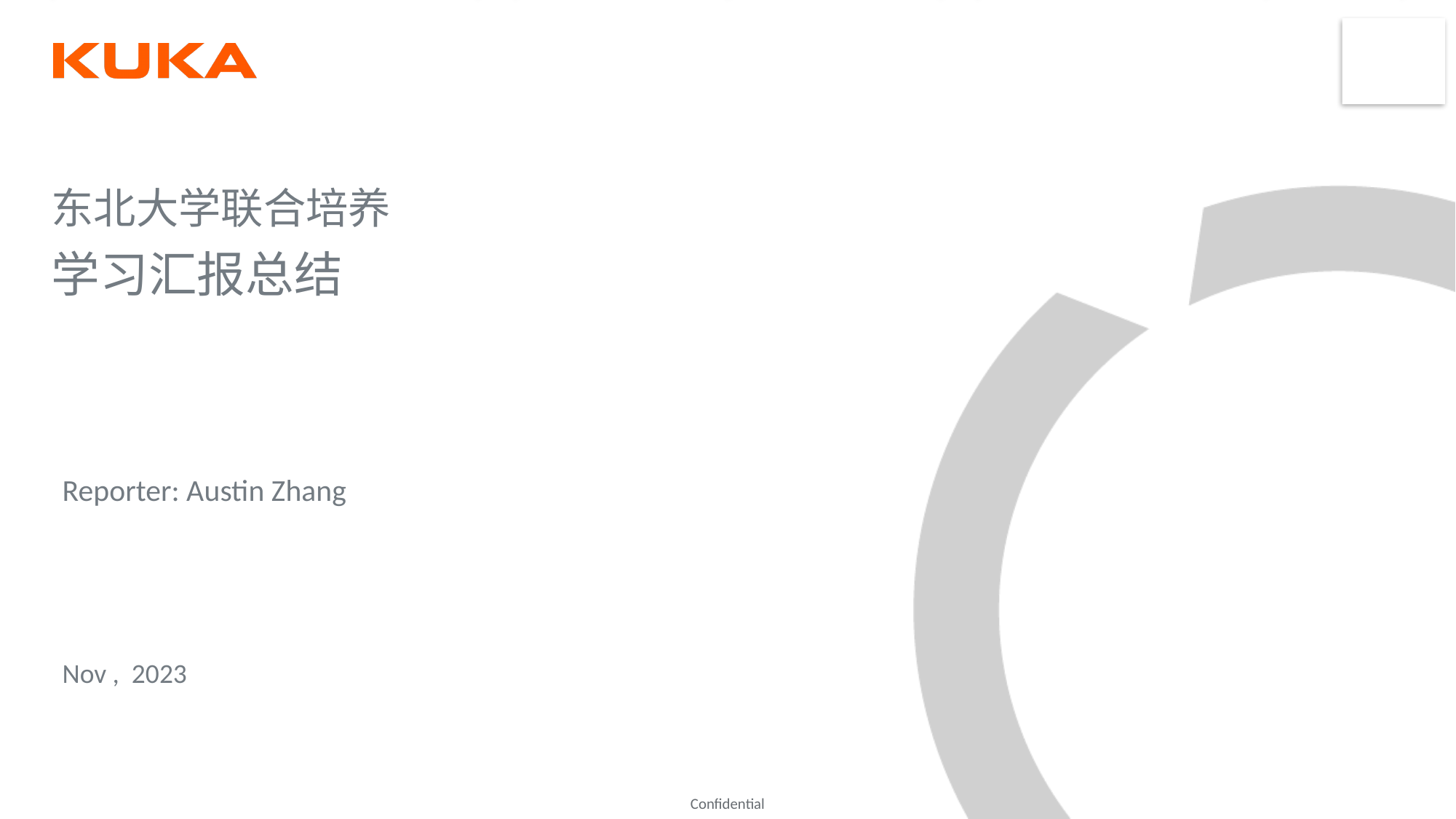

# 东北大学联合培养 学习汇报总结
Reporter: Austin Zhang

Nov ,  2023